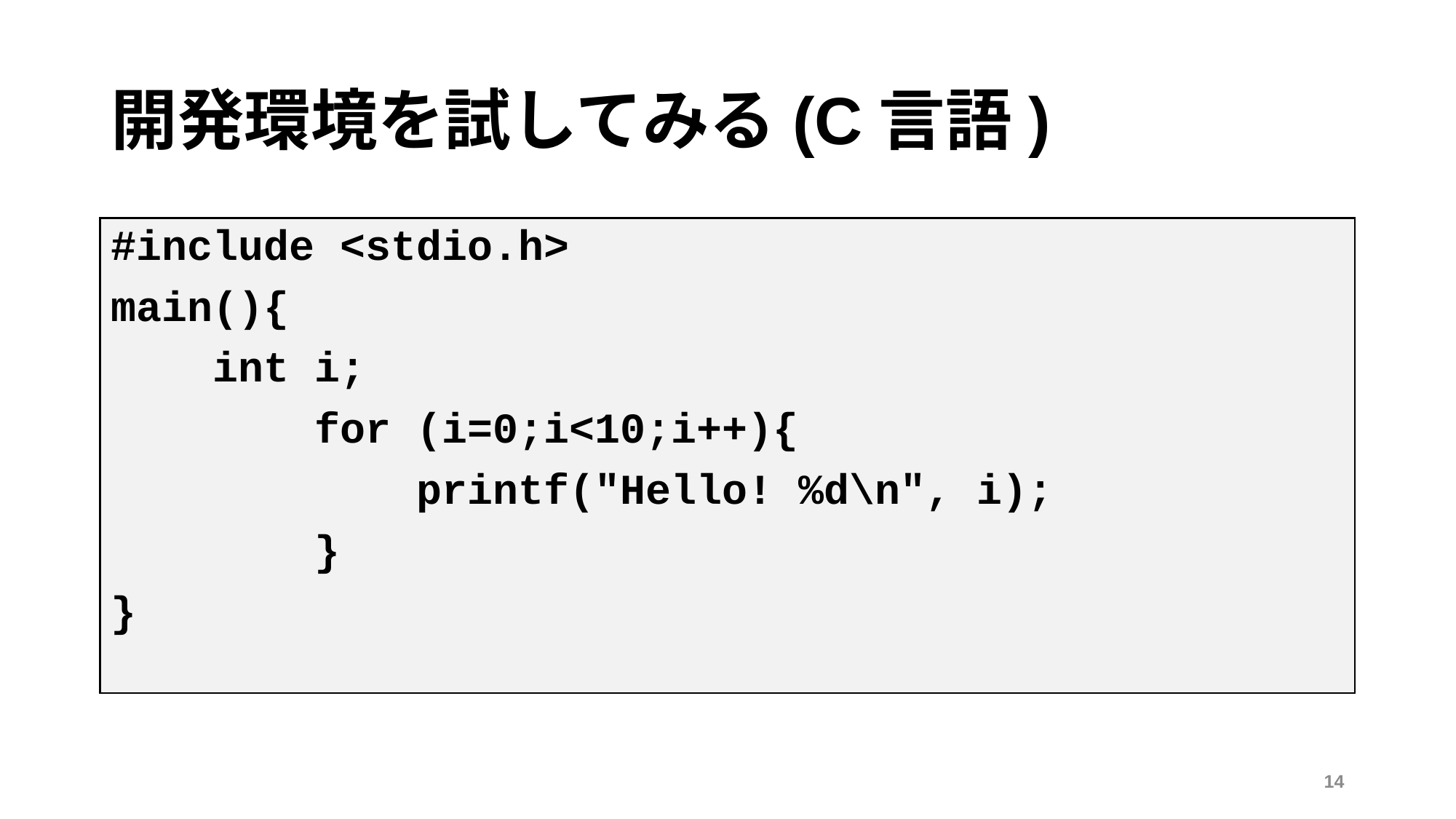

# 開発環境を試してみる(C言語)
#include <stdio.h>
main(){
    int i;
        for (i=0;i<10;i++){
            printf("Hello! %d\n", i);
        }
}
14